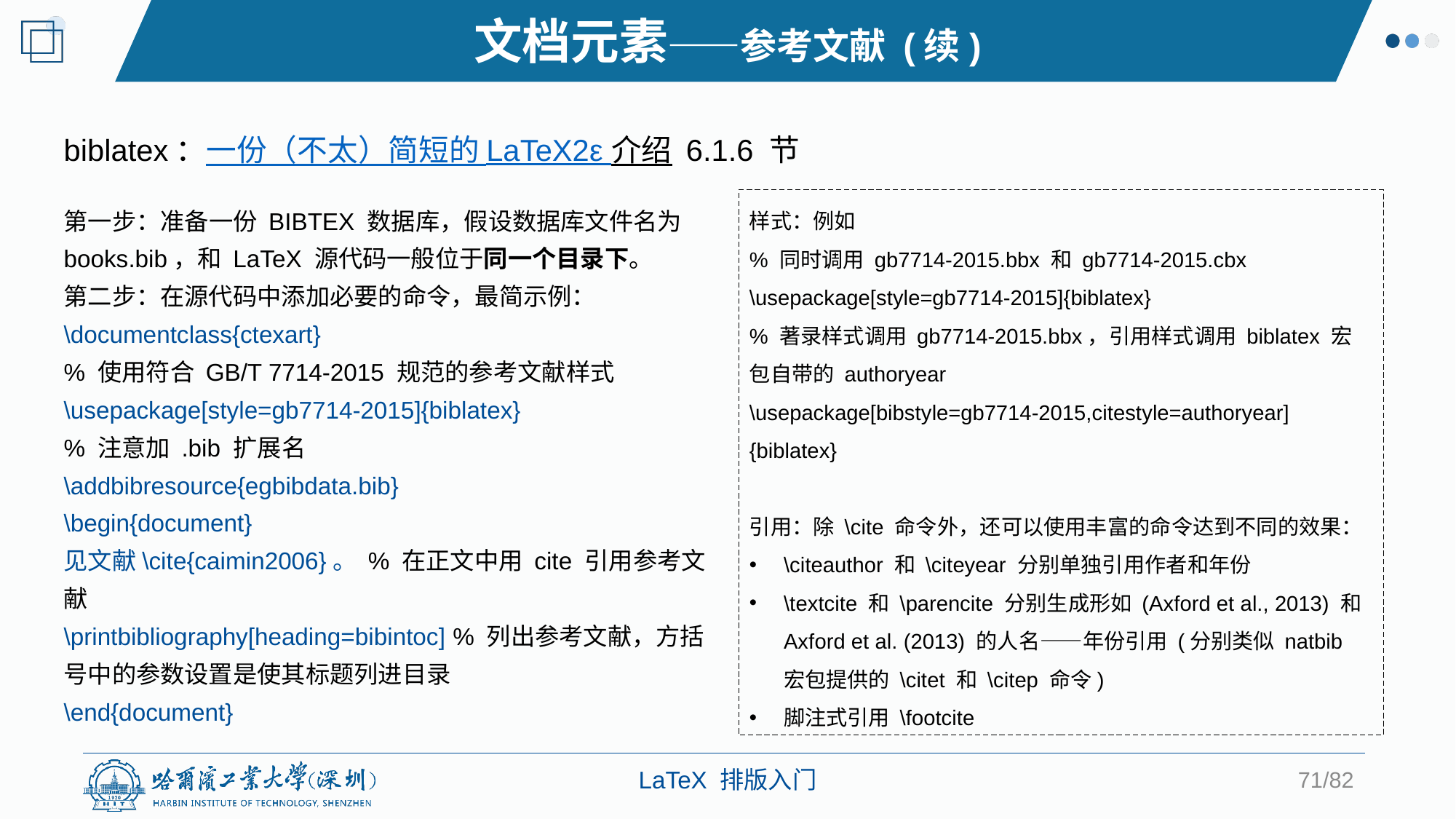

文档元素——参考文献 (续)
biblatex：一份（不太）简短的 LaTeX2ε 介绍 6.1.6 节
样式：例如
% 同时调用 gb7714-2015.bbx 和 gb7714-2015.cbx
\usepackage[style=gb7714-2015]{biblatex}
% 著录样式调用 gb7714-2015.bbx，引用样式调用 biblatex 宏包自带的 authoryear
\usepackage[bibstyle=gb7714-2015,citestyle=authoryear]{biblatex}

引用：除 \cite 命令外，还可以使用丰富的命令达到不同的效果：
\citeauthor 和 \citeyear 分别单独引用作者和年份
\textcite 和 \parencite 分别生成形如 (Axford et al., 2013) 和 Axford et al. (2013) 的人名——年份引用 (分别类似 natbib 宏包提供的 \citet 和 \citep 命令)
脚注式引用 \footcite
第一步：准备一份 BIBTEX 数据库，假设数据库文件名为books.bib，和 LaTeX 源代码一般位于同一个目录下。
第二步：在源代码中添加必要的命令，最简示例：
\documentclass{ctexart}
% 使用符合 GB/T 7714-2015 规范的参考文献样式
\usepackage[style=gb7714-2015]{biblatex}
% 注意加 .bib 扩展名
\addbibresource{egbibdata.bib}
\begin{document}
见文献\cite{caimin2006}。 % 在正文中用 cite 引用参考文献
\printbibliography[heading=bibintoc] % 列出参考文献，方括号中的参数设置是使其标题列进目录
\end{document}
71/82